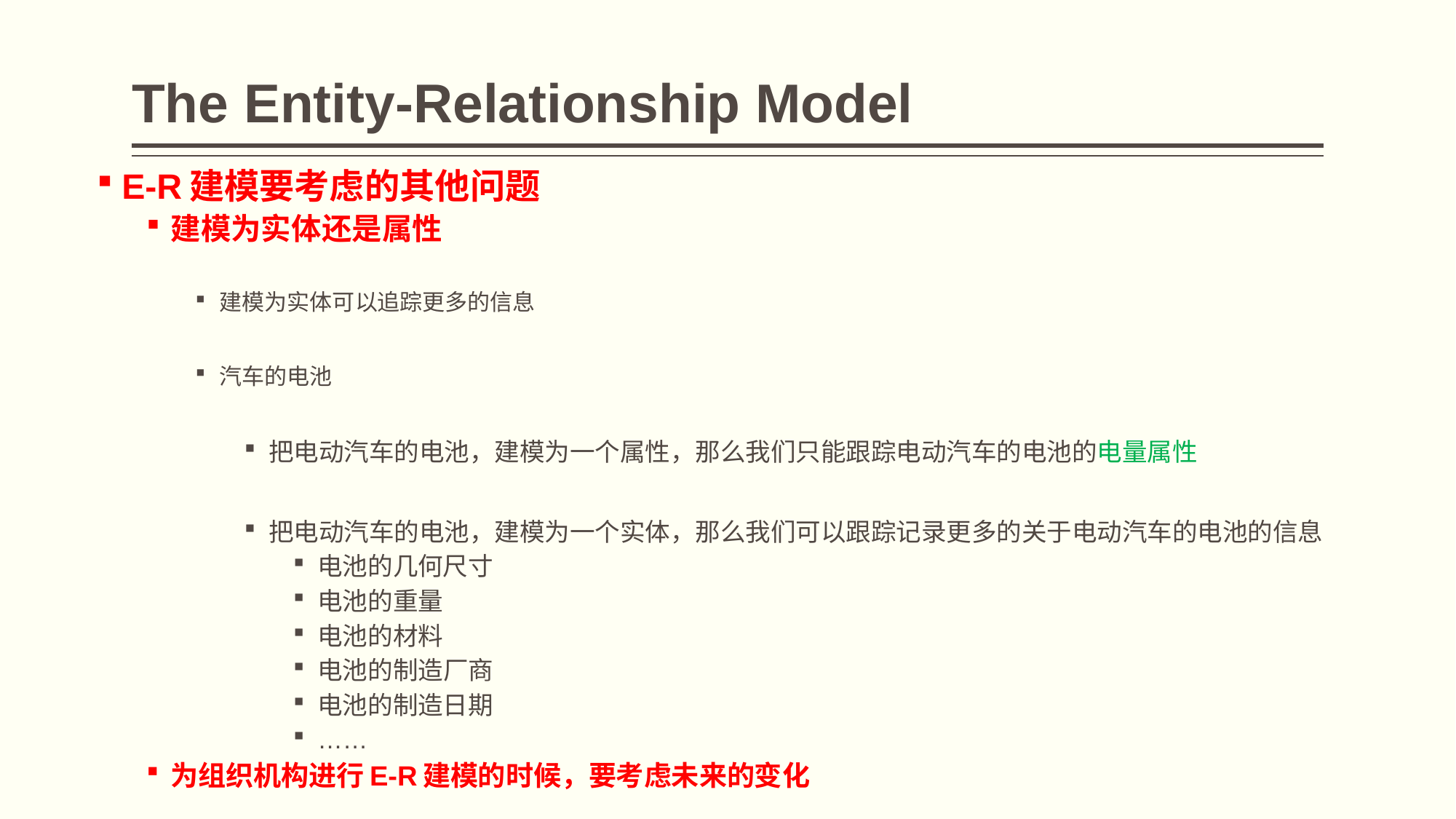

# The Entity-Relationship Model
E-R建模要考虑的其他问题
建模为实体还是属性

建模为实体可以追踪更多的信息

汽车的电池

把电动汽车的电池，建模为一个属性，那么我们只能跟踪电动汽车的电池的电量属性

把电动汽车的电池，建模为一个实体，那么我们可以跟踪记录更多的关于电动汽车的电池的信息
电池的几何尺寸
电池的重量
电池的材料
电池的制造厂商
电池的制造日期
……
为组织机构进行E-R建模的时候，要考虑未来的变化